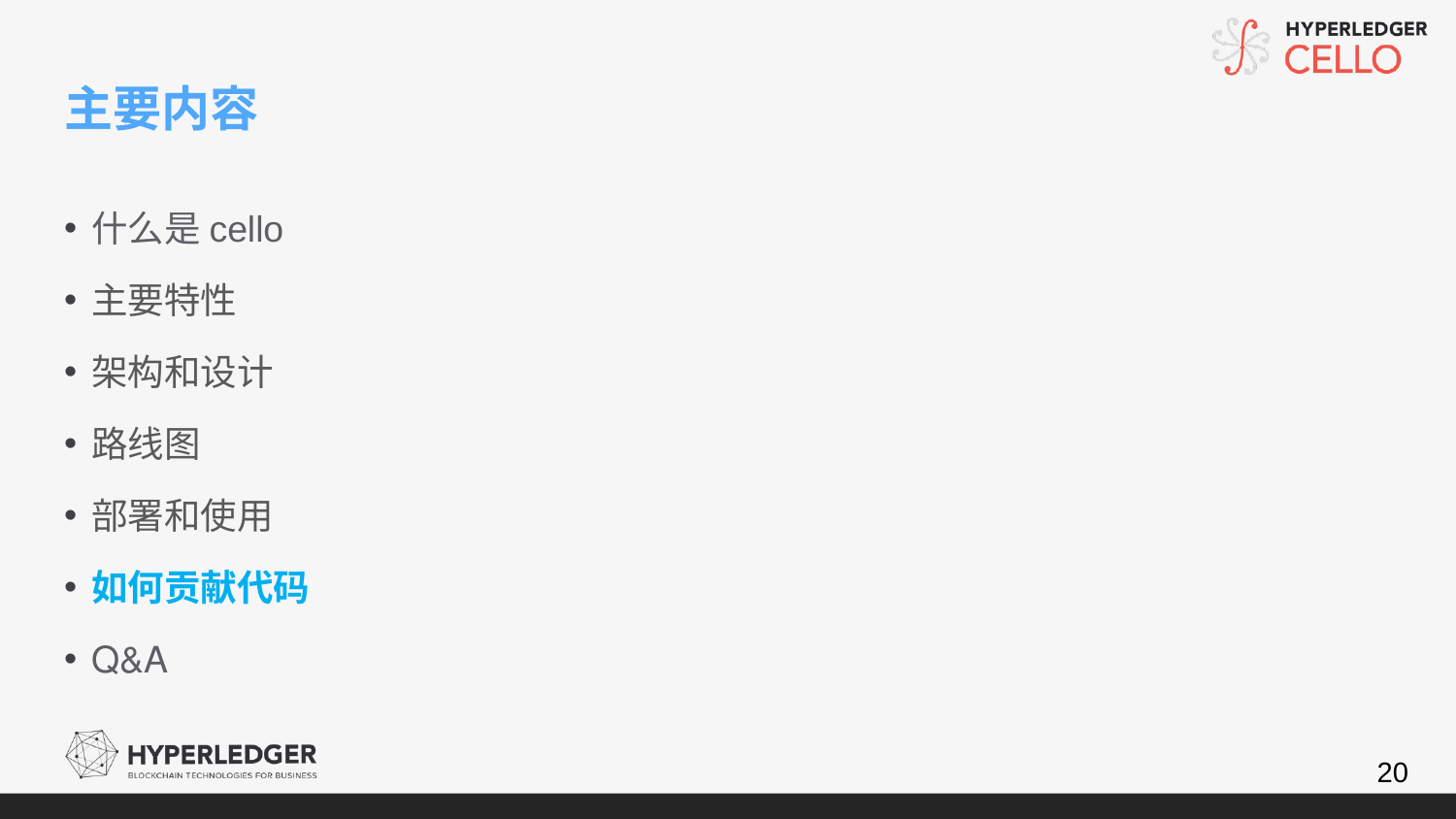

# 主要内容
什么是cello
主要特性
架构和设计
路线图
部署和使用
如何贡献代码
Q&A
20